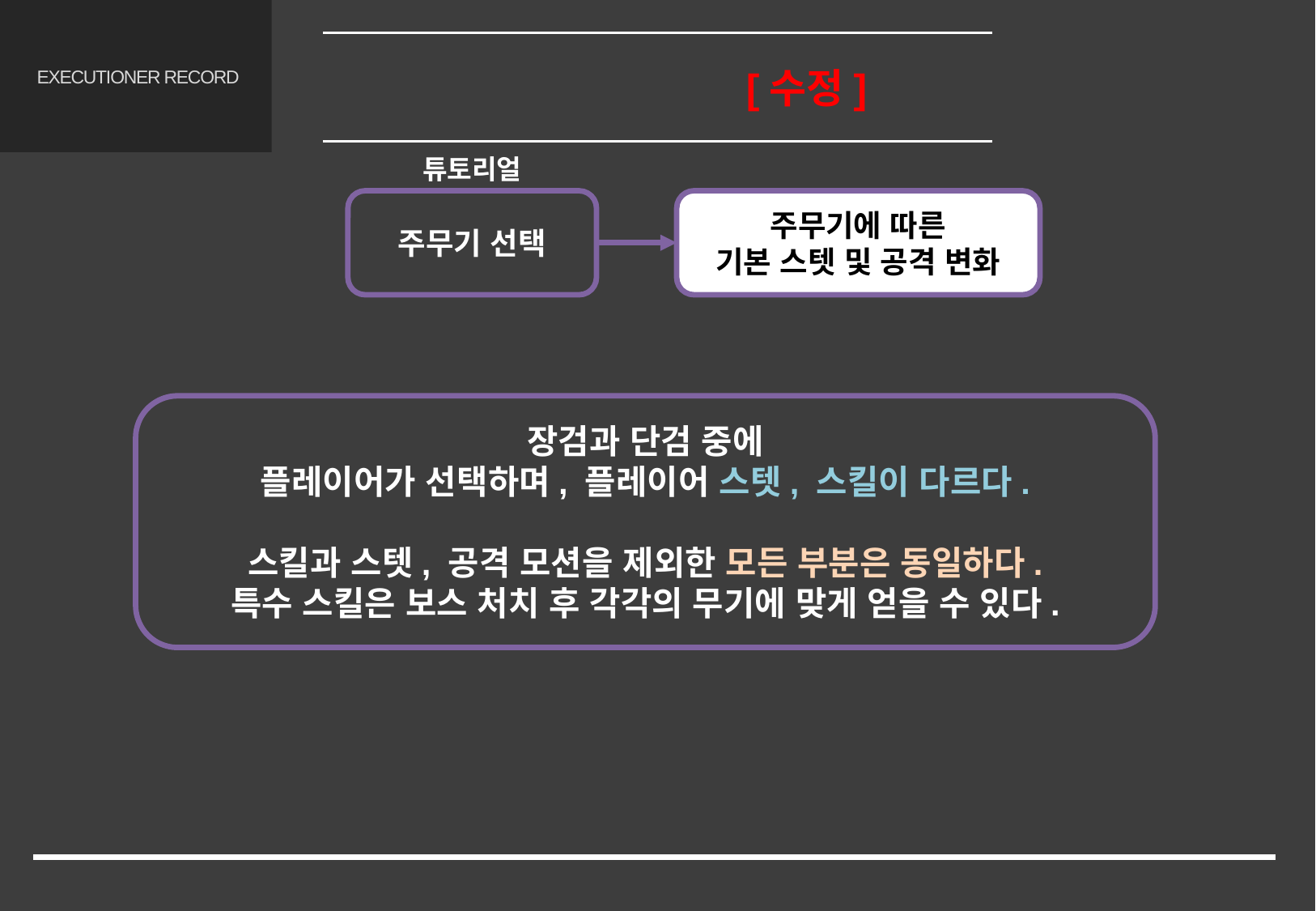

레벨 디자인
4.2 무기 시스템 [수정]
# EXECUTIONER RECORD
튜토리얼
주무기 선택
주무기에 따른
기본 스텟 및 공격 변화
장검과 단검 중에
플레이어가 선택하며, 플레이어 스텟, 스킬이 다르다.

스킬과 스텟, 공격 모션을 제외한 모든 부분은 동일하다.
특수 스킬은 보스 처치 후 각각의 무기에 맞게 얻을 수 있다.
27/65